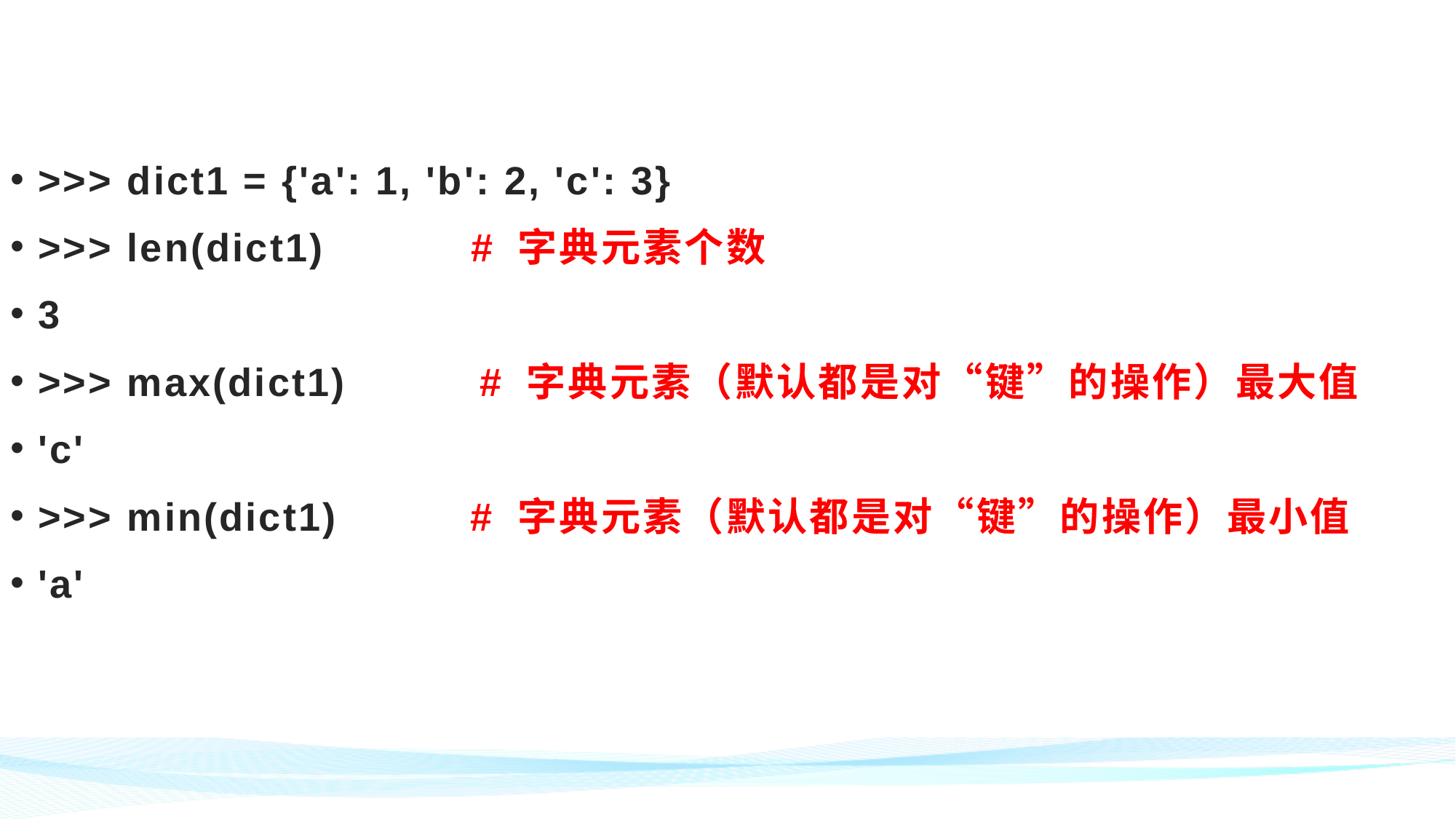

>>> dict1 = {'a': 1, 'b': 2, 'c': 3}
>>> len(dict1)           # 字典元素个数
3
>>> max(dict1)          # 字典元素（默认都是对“键”的操作）最大值
'c'
>>> min(dict1)          # 字典元素（默认都是对“键”的操作）最小值
'a'

21